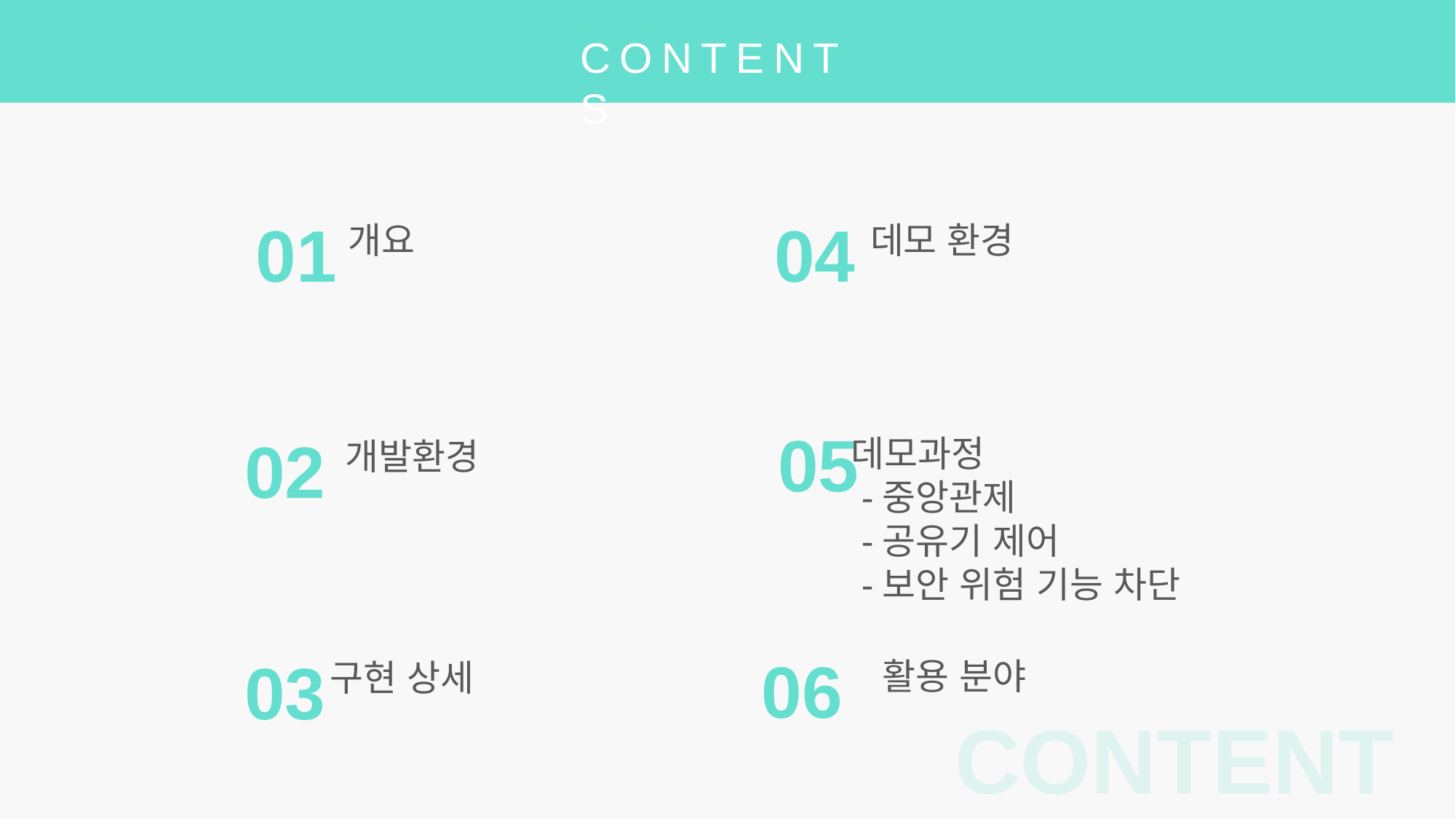

CONTENTS
01
개요
04
데모 환경
05
데모과정
 -중앙관제
 -공유기 제어
 -보안 위험 기능 차단
02
개발환경
06
활용 분야
03
구현 상세
CONTENTS